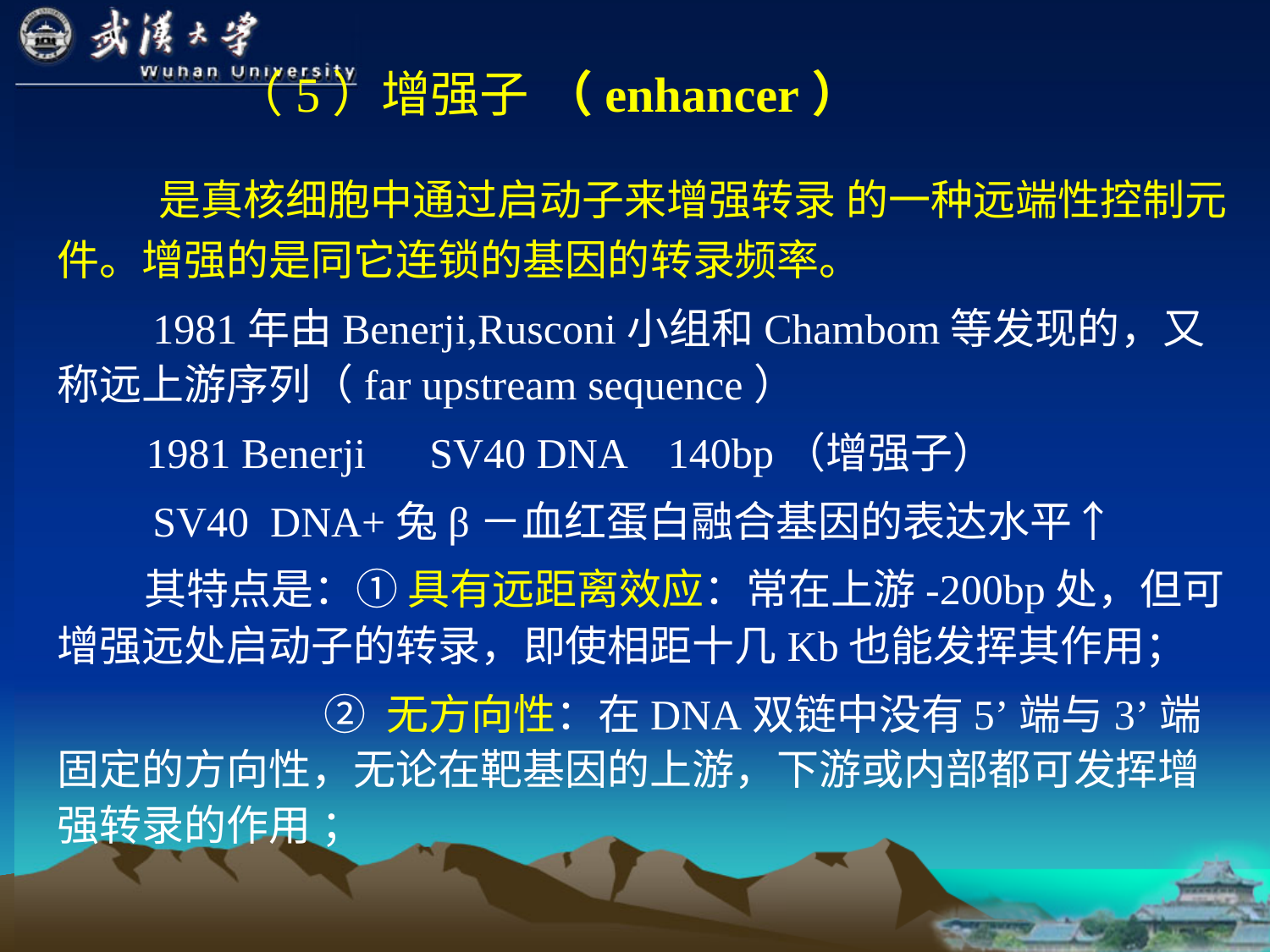

（5）增强子 （enhancer）
      是真核细胞中通过启动子来增强转录 的一种远端性控制元件。增强的是同它连锁的基因的转录频率。
         1981年由Benerji,Rusconi小组和Chambom等发现的，又称远上游序列（far upstream sequence）
           1981 Benerji      SV40 DNA    140bp（增强子）
         SV40  DNA+兔β－血红蛋白融合基因的表达水平↑
        其特点是：① 具有远距离效应：常在上游-200bp处，但可增强远处启动子的转录，即使相距十几Kb也能发挥其作用；
                            ② 无方向性：在DNA双链中没有5’端与3’端固定的方向性，无论在靶基因的上游，下游或内部都可发挥增强转录的作用 ；

增强子可位于基因的5’端、3’端或者基因的内含子中。
                             转录频率增加10－200倍